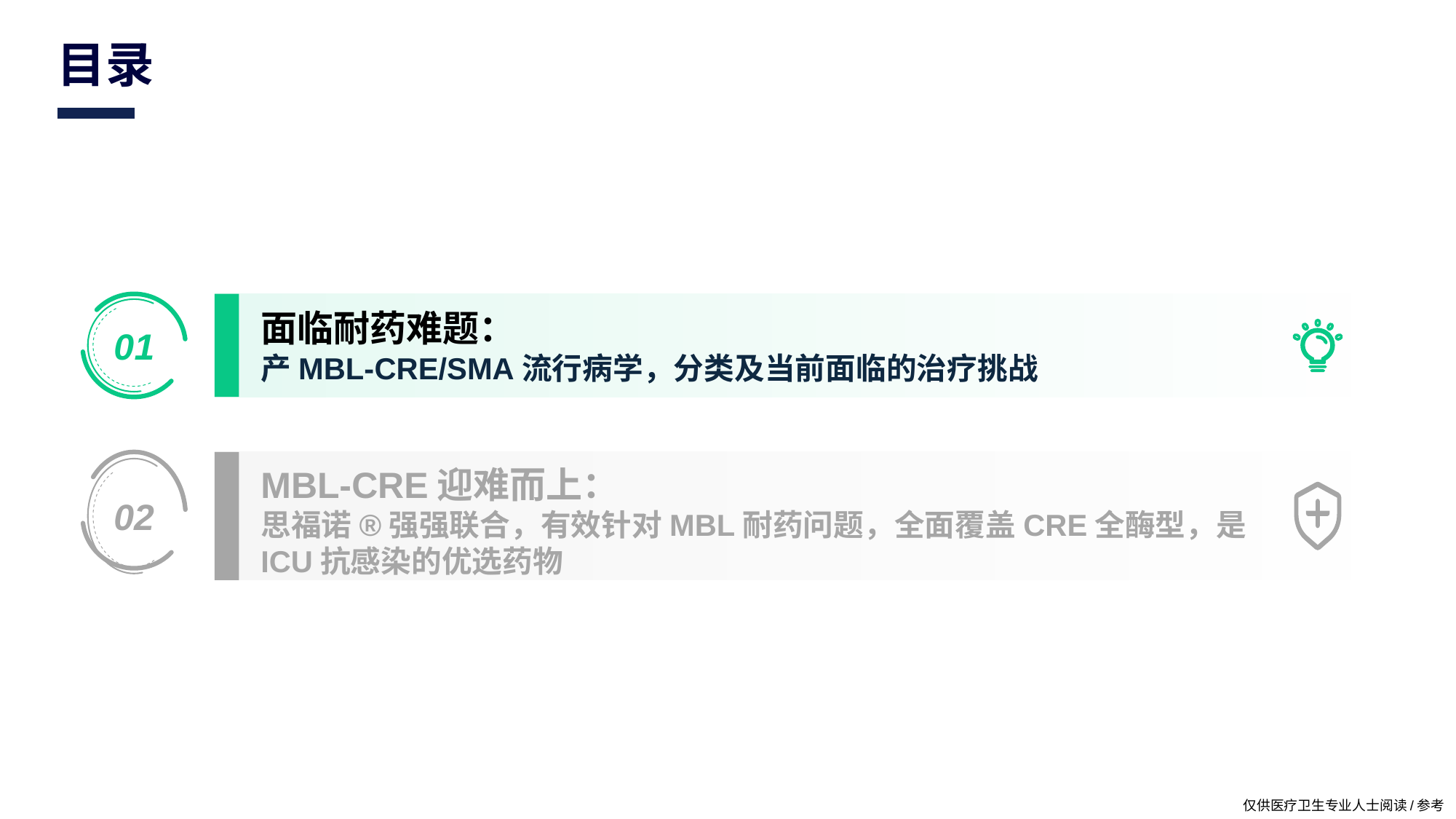

# 目录

0 1

面临耐药难题：
产MBL-CRE/SMA流行病学，分类及当前面临的治疗挑战

MBL-CRE迎难而上：
思福诺®强强联合，有效针对MBL耐药问题，️全面覆盖CRE全酶型，是ICU抗感染的优选药物

02

仅供医疗卫生专业人士阅读/参考